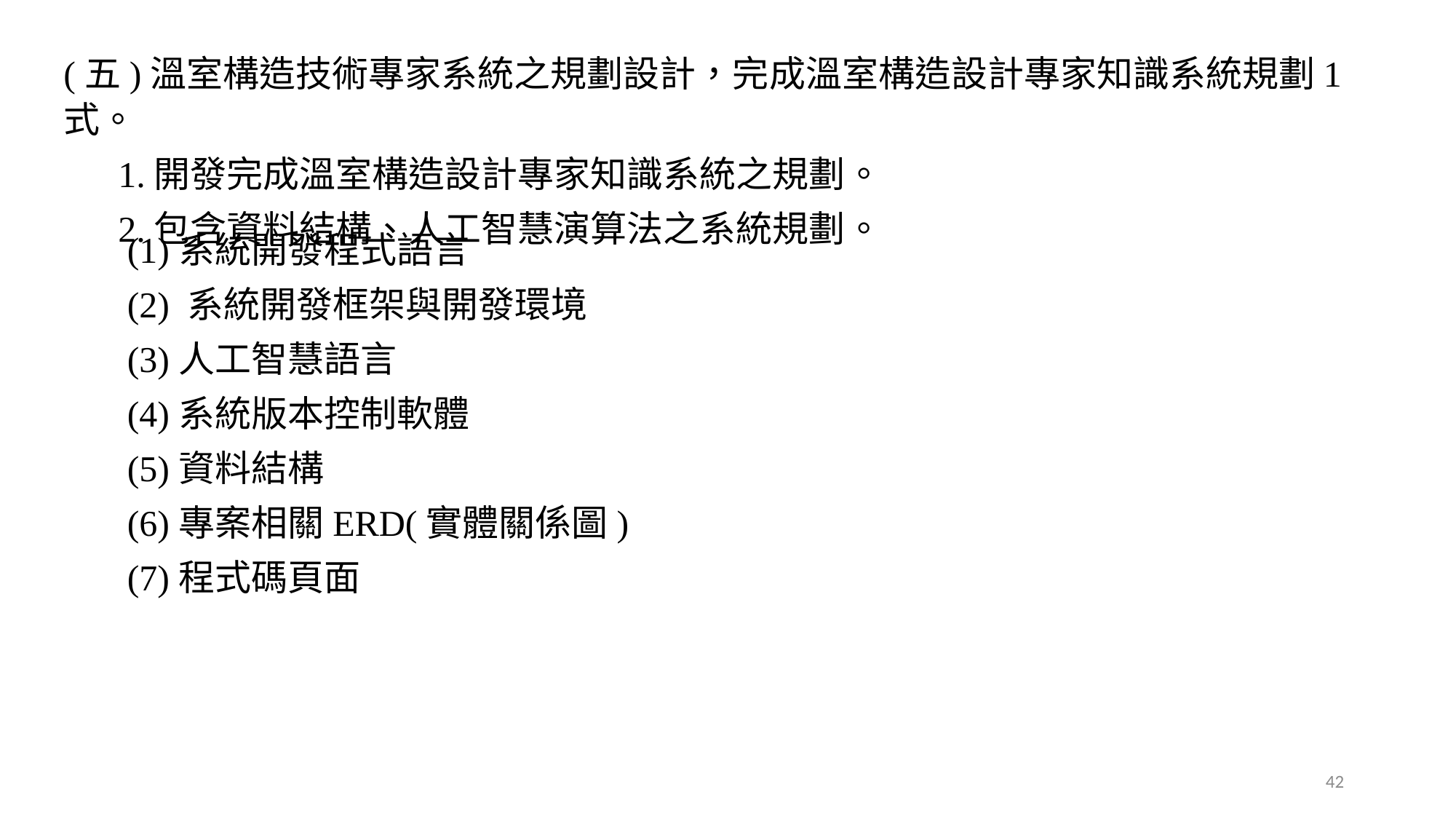

(五)溫室構造技術專家系統之規劃設計，完成溫室構造設計專家知識系統規劃1式。
      1.開發完成溫室構造設計專家知識系統之規劃。
      2.包含資料結構、人工智慧演算法之系統規劃。
(1)系統開發程式語言
(2) 系統開發框架與開發環境
(3)人工智慧語言
(4)系統版本控制軟體
(5)資料結構
(6)專案相關ERD(實體關係圖)
(7)程式碼頁面
42